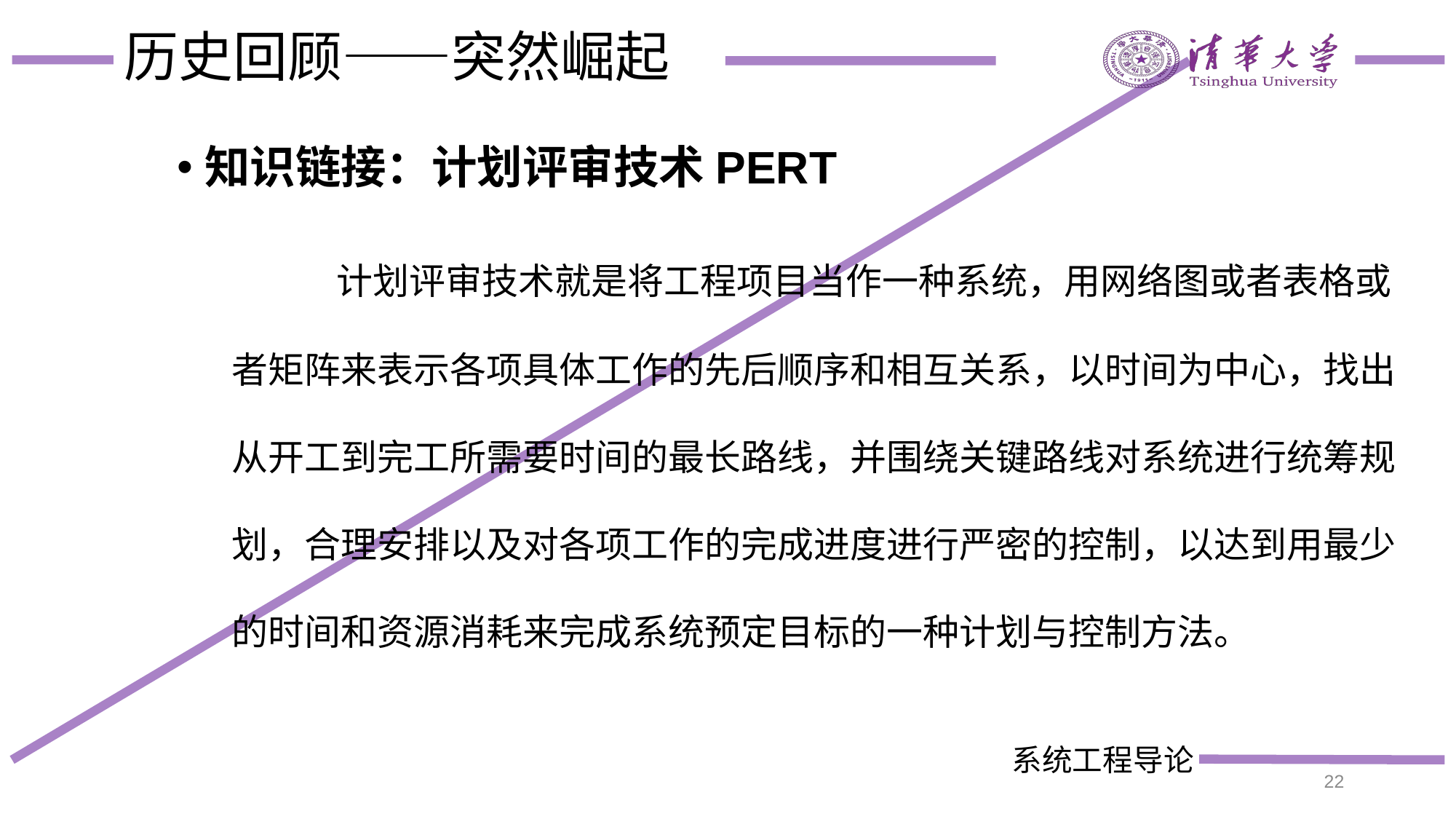

# 历史回顾——突然崛起
知识链接：计划评审技术PERT
 　　计划评审技术就是将工程项目当作一种系统，用网络图或者表格或者矩阵来表示各项具体工作的先后顺序和相互关系，以时间为中心，找出从开工到完工所需要时间的最长路线，并围绕关键路线对系统进行统筹规划，合理安排以及对各项工作的完成进度进行严密的控制，以达到用最少的时间和资源消耗来完成系统预定目标的一种计划与控制方法。
22